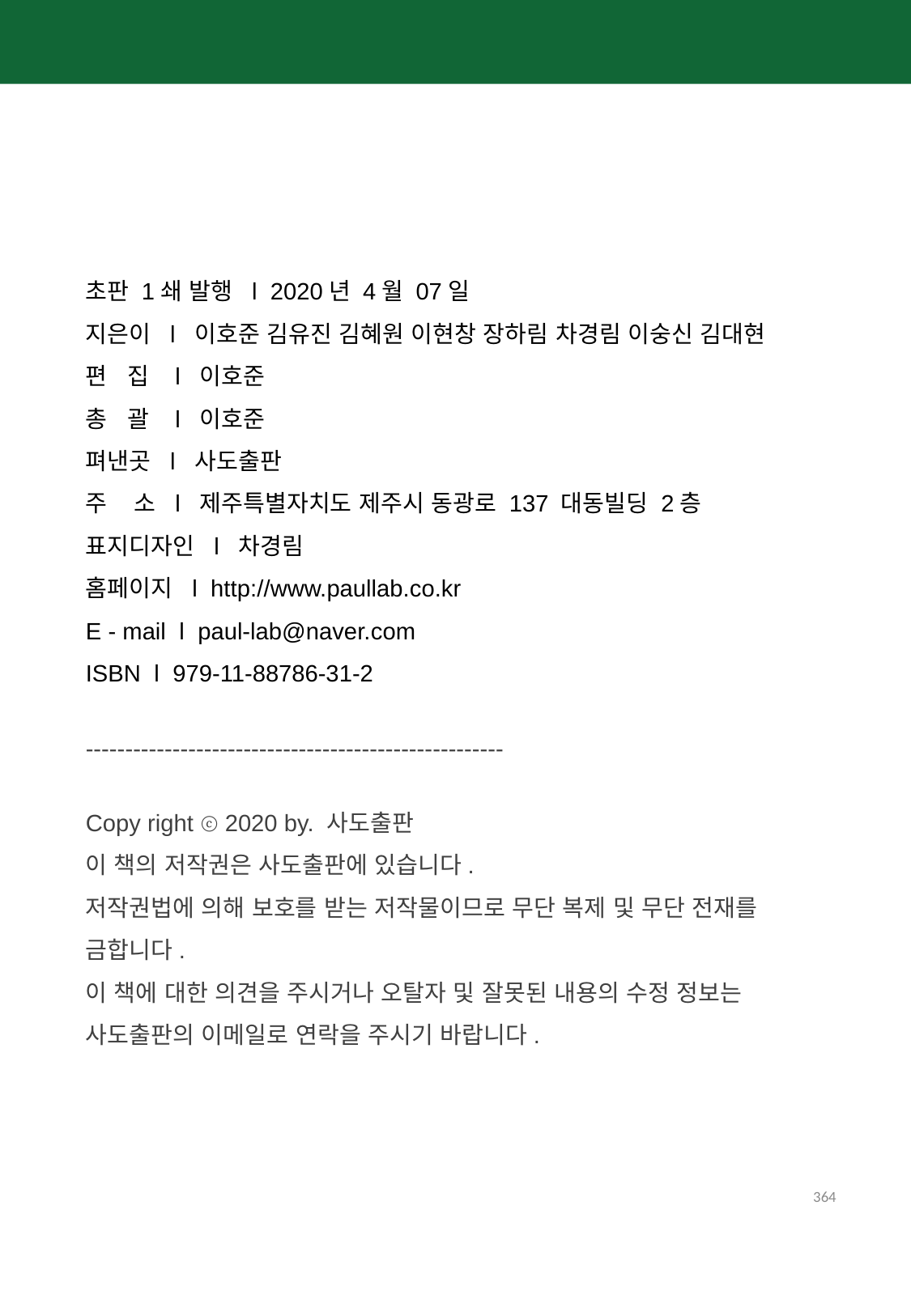

초판 1쇄 발행  l  2020년 4월 07일
지은이  l  이호준 김유진 김혜원 이현창 장하림 차경림 이숭신 김대현
편   집   l  이호준
총   괄   l  이호준
펴낸곳  l  사도출판
주    소  l  제주특별자치도 제주시 동광로 137 대동빌딩 2층
표지디자인  l  차경림
홈페이지  l  http://www.paullab.co.kr
E - mail  l  paul-lab@naver.com
ISBN  l  979-11-88786-31-2

-----------------------------------------------------

Copy right ⓒ 2020 by. 사도출판
이 책의 저작권은 사도출판에 있습니다.
저작권법에 의해 보호를 받는 저작물이므로 무단 복제 및 무단 전재를 금합니다.
이 책에 대한 의견을 주시거나 오탈자 및 잘못된 내용의 수정 정보는 사도출판의 이메일로 연락을 주시기 바랍니다.
364